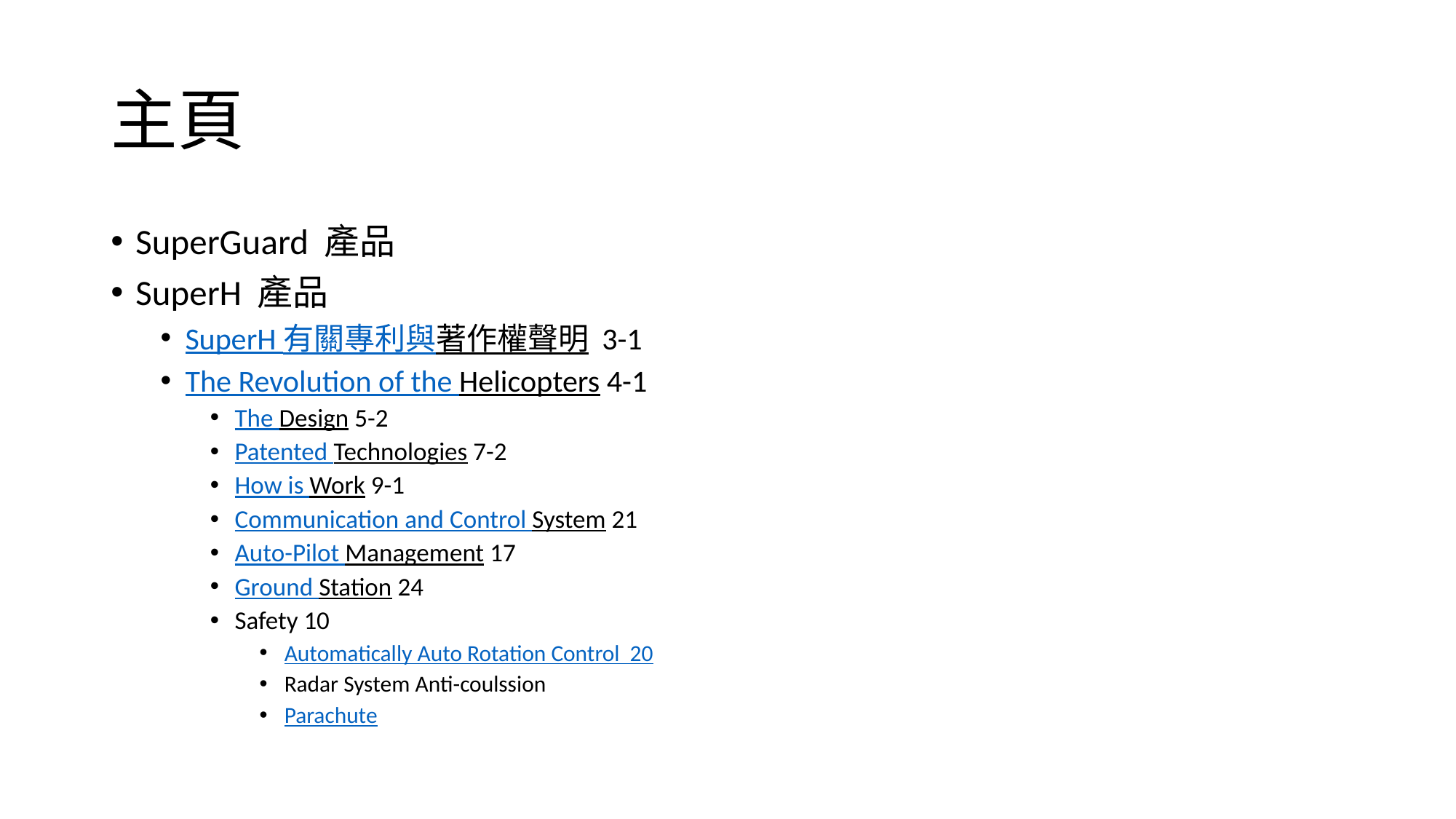

# 主頁
SuperGuard 產品
SuperH 產品
SuperH 有關專利與著作權聲明 3-1
The Revolution of the Helicopters 4-1
The Design 5-2
Patented Technologies 7-2
How is Work 9-1
Communication and Control System 21
Auto-Pilot Management 17
Ground Station 24
Safety 10
Automatically Auto Rotation Control  20
Radar System Anti-coulssion
Parachute